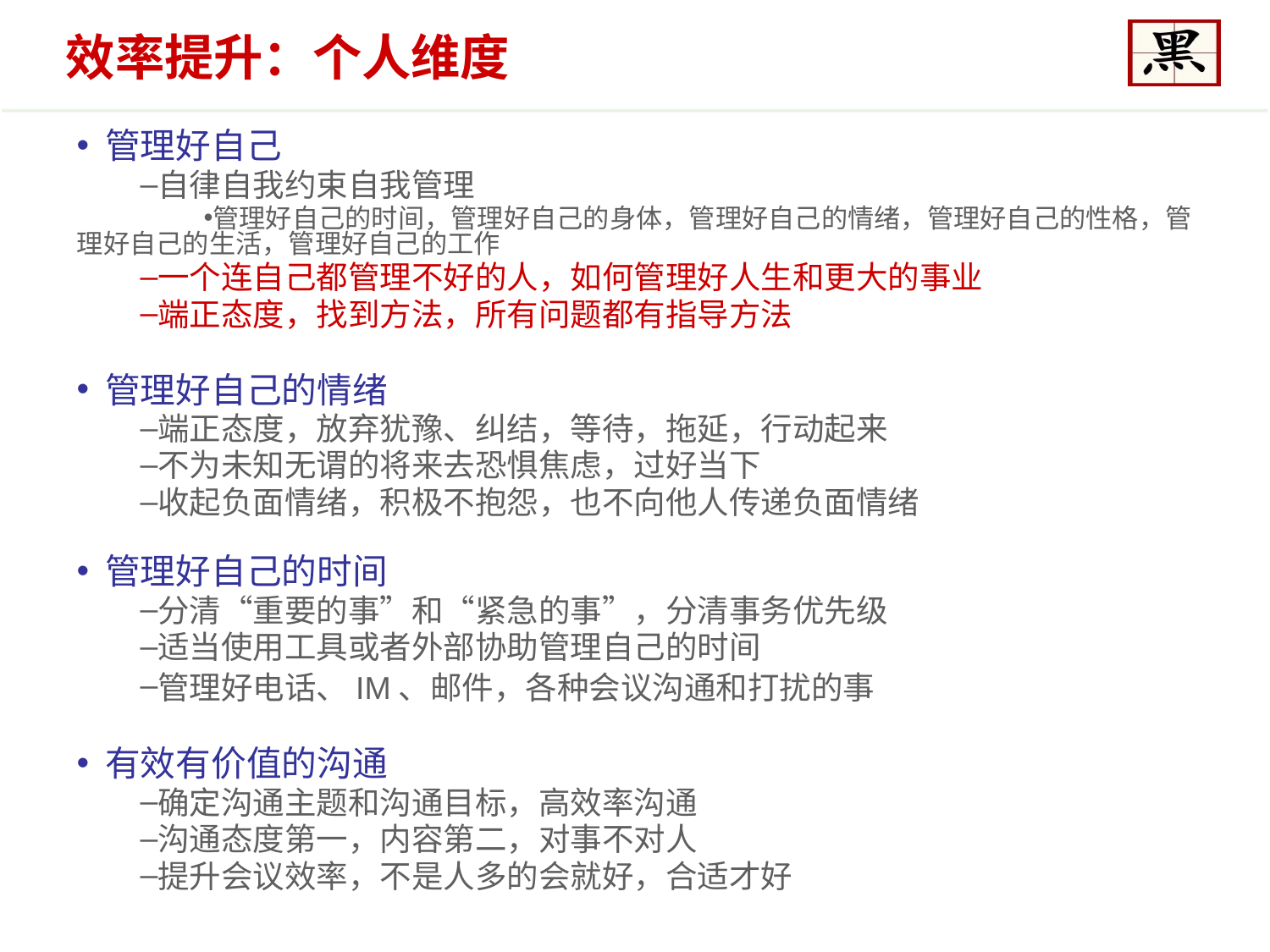

# 效率提升：个人维度

 管理好自己
自律自我约束自我管理
管理好自己的时间，管理好自己的身体，管理好自己的情绪，管理好自己的性格，管理好自己的生活，管理好自己的工作
一个连自己都管理不好的人，如何管理好人生和更大的事业
端正态度，找到方法，所有问题都有指导方法

 管理好自己的情绪
端正态度，放弃犹豫、纠结，等待，拖延，行动起来
不为未知无谓的将来去恐惧焦虑，过好当下
收起负面情绪，积极不抱怨，也不向他人传递负面情绪
 管理好自己的时间
分清“重要的事”和“紧急的事”，分清事务优先级
适当使用工具或者外部协助管理自己的时间
管理好电话、IM、邮件，各种会议沟通和打扰的事

 有效有价值的沟通
确定沟通主题和沟通目标，高效率沟通
沟通态度第一，内容第二，对事不对人
提升会议效率，不是人多的会就好，合适才好